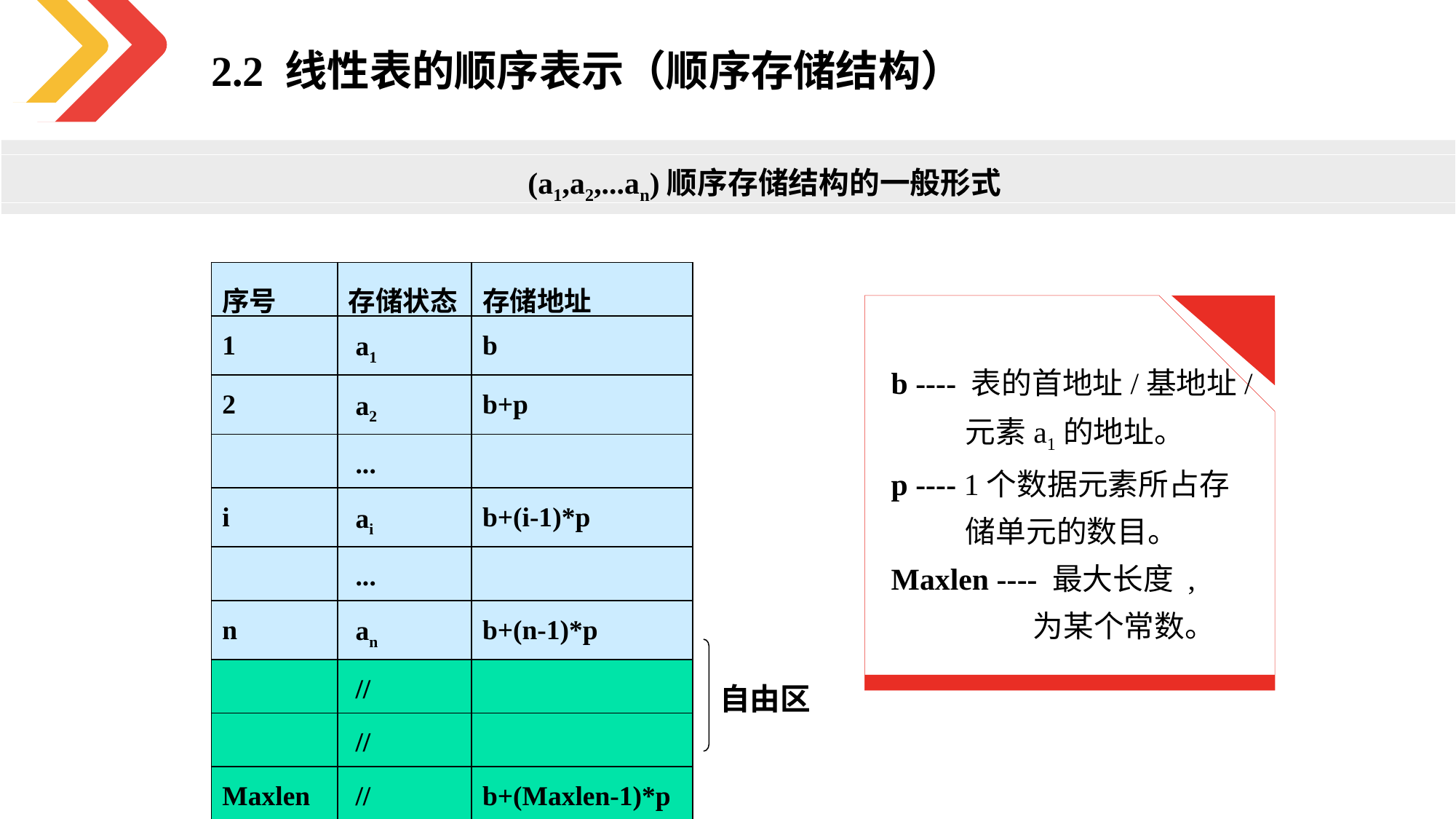

2.2 线性表的顺序表示（顺序存储结构）

(a1,a2,...an)顺序存储结构的一般形式
| 序号 | 存储状态 | 存储地址 |
| --- | --- | --- |
| 1 | a1 | b |
| 2 | a2 | b+p |
|  | ... |  |
| i | ai | b+(i-1)\*p |
|  | ... |  |
| n | an | b+(n-1)\*p |
|  | // |  |
|  | // |  |
| Maxlen | // | b+(Maxlen-1)\*p |

b ---- 表的首地址/基地址/
          元素a1的地址。
p ---- 1个数据元素所占存
          储单元的数目。
Maxlen ---- 最大长度 ,
                    为某个常数。

自由区